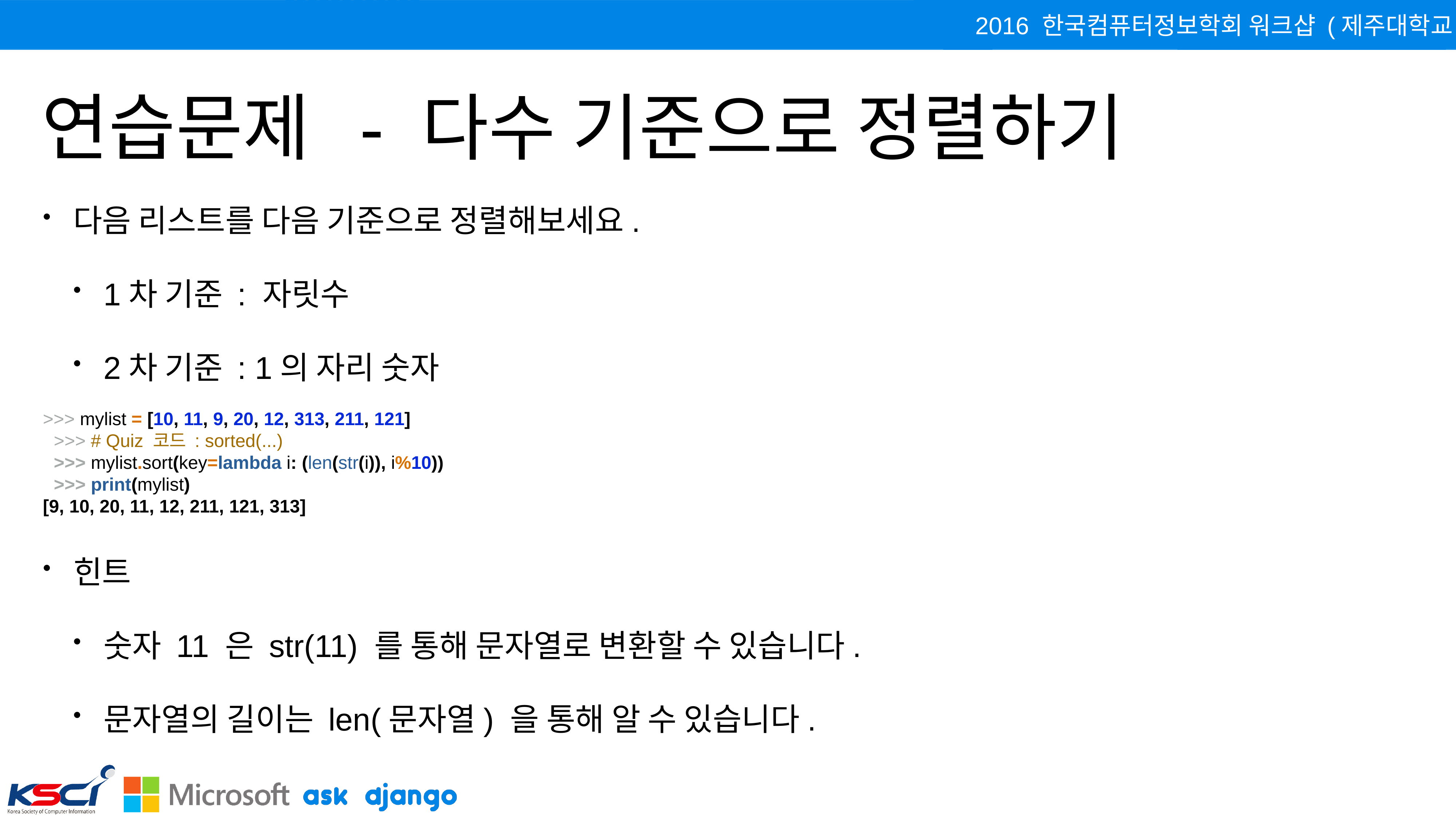

# 연습문제  - 다수 기준으로 정렬하기
다음 리스트를 다음 기준으로 정렬해보세요.
1차 기준 : 자릿수
2차 기준 : 1의 자리 숫자
>>> mylist = [10, 11, 9, 20, 12, 313, 211, 121]
>>> # Quiz 코드 : sorted(...)
>>> mylist.sort(key=lambda i: (len(str(i)), i%10))
>>> print(mylist)
[9, 10, 20, 11, 12, 211, 121, 313]
힌트
숫자 11 은 str(11) 를 통해 문자열로 변환할 수 있습니다.
문자열의 길이는 len(문자열) 을 통해 알 수 있습니다.